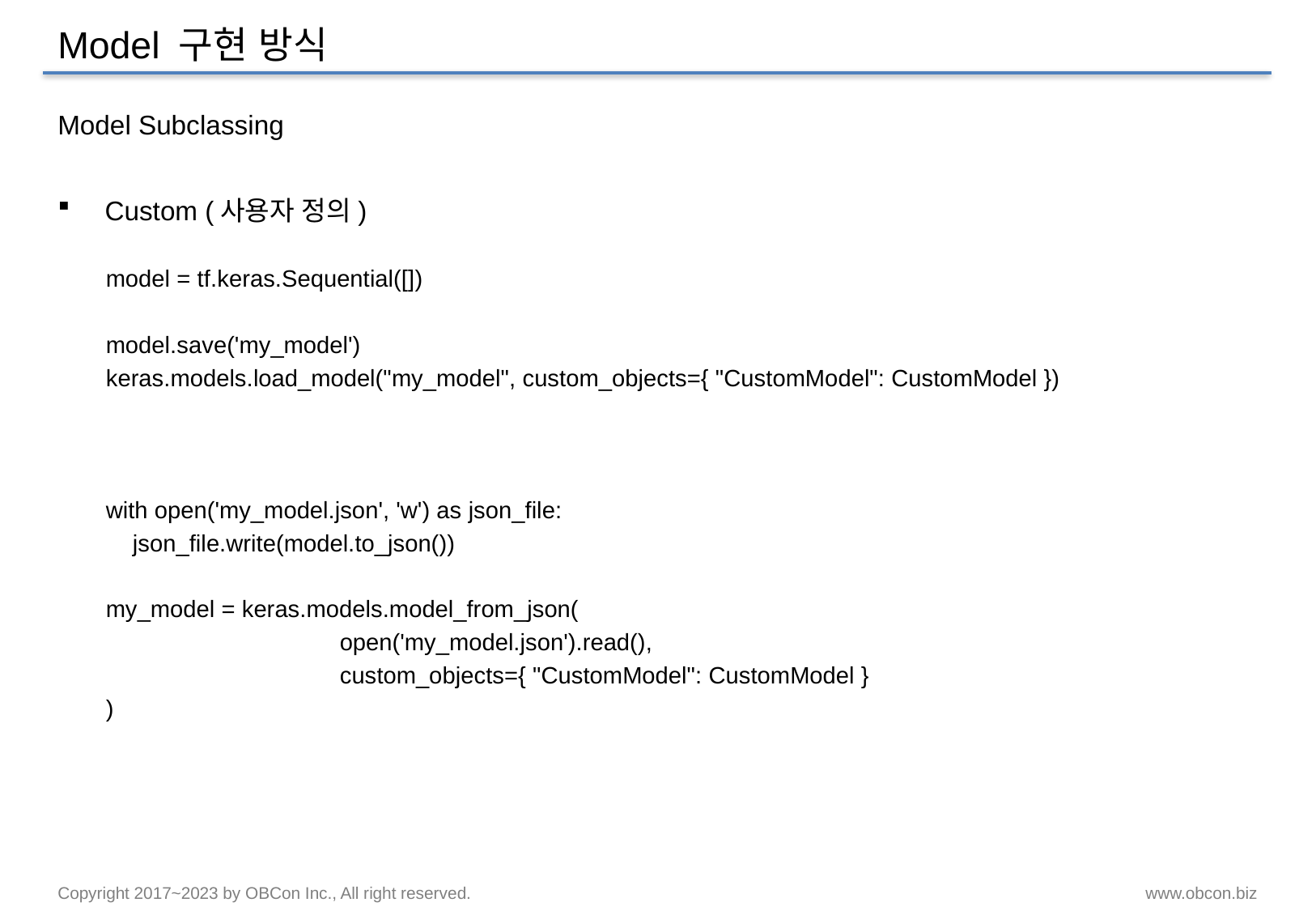

# Model 구현 방식
Model Subclassing
Custom (사용자 정의)

model = tf.keras.Sequential([])

model.save('my_model')
keras.models.load_model("my_model", custom_objects={ "CustomModel": CustomModel })

with open('my_model.json', 'w') as json_file:
    json_file.write(model.to_json())

my_model = keras.models.model_from_json(
                                   open('my_model.json').read(),
                                   custom_objects={ "CustomModel": CustomModel }
)